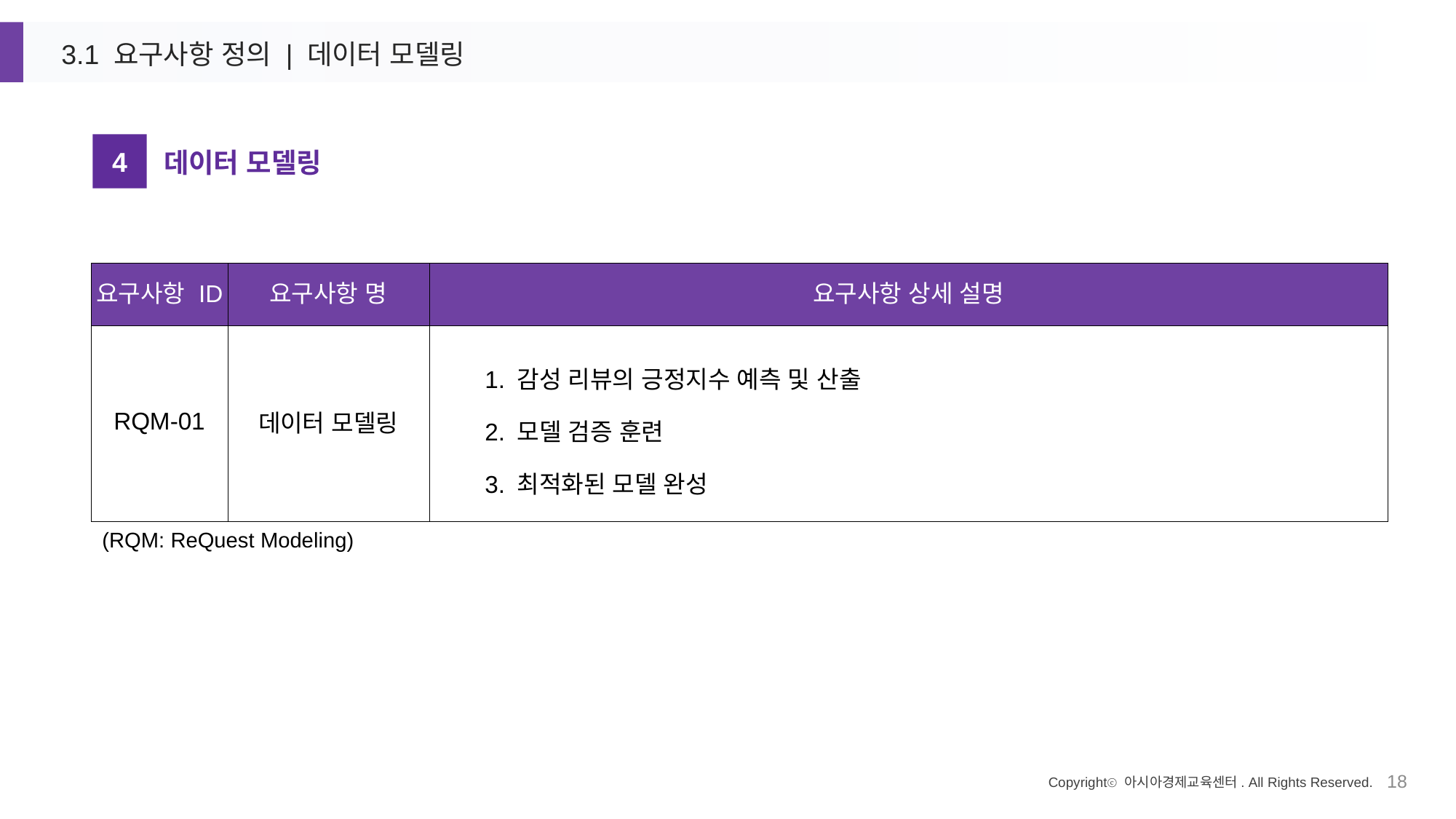

3.1 요구사항 정의 | 데이터 모델링
4
데이터 모델링
| 요구사항 ID | 요구사항 명 | 요구사항 상세 설명 |
| --- | --- | --- |
| RQM-01 | 데이터 모델링 | 1. 감성 리뷰의 긍정지수 예측 및 산출 2. 모델 검증 훈련 3. 최적화된 모델 완성 |
(RQM: ReQuest Modeling)
Copyrightⓒ 아시아경제교육센터. All Rights Reserved.